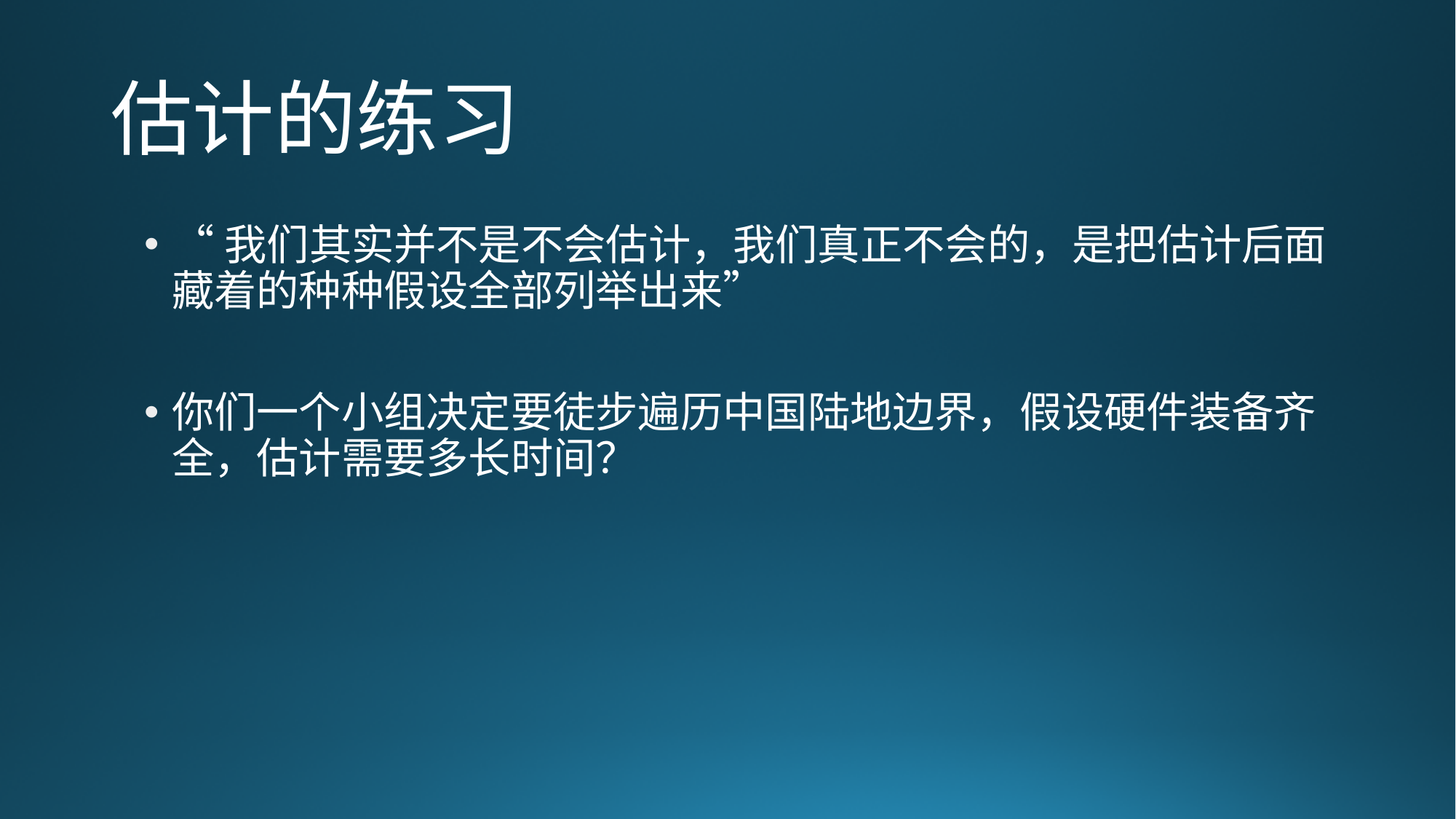

# 估计的练习
“我们其实并不是不会估计，我们真正不会的，是把估计后面藏着的种种假设全部列举出来”

你们一个小组决定要徒步遍历中国陆地边界，假设硬件装备齐全，估计需要多长时间？